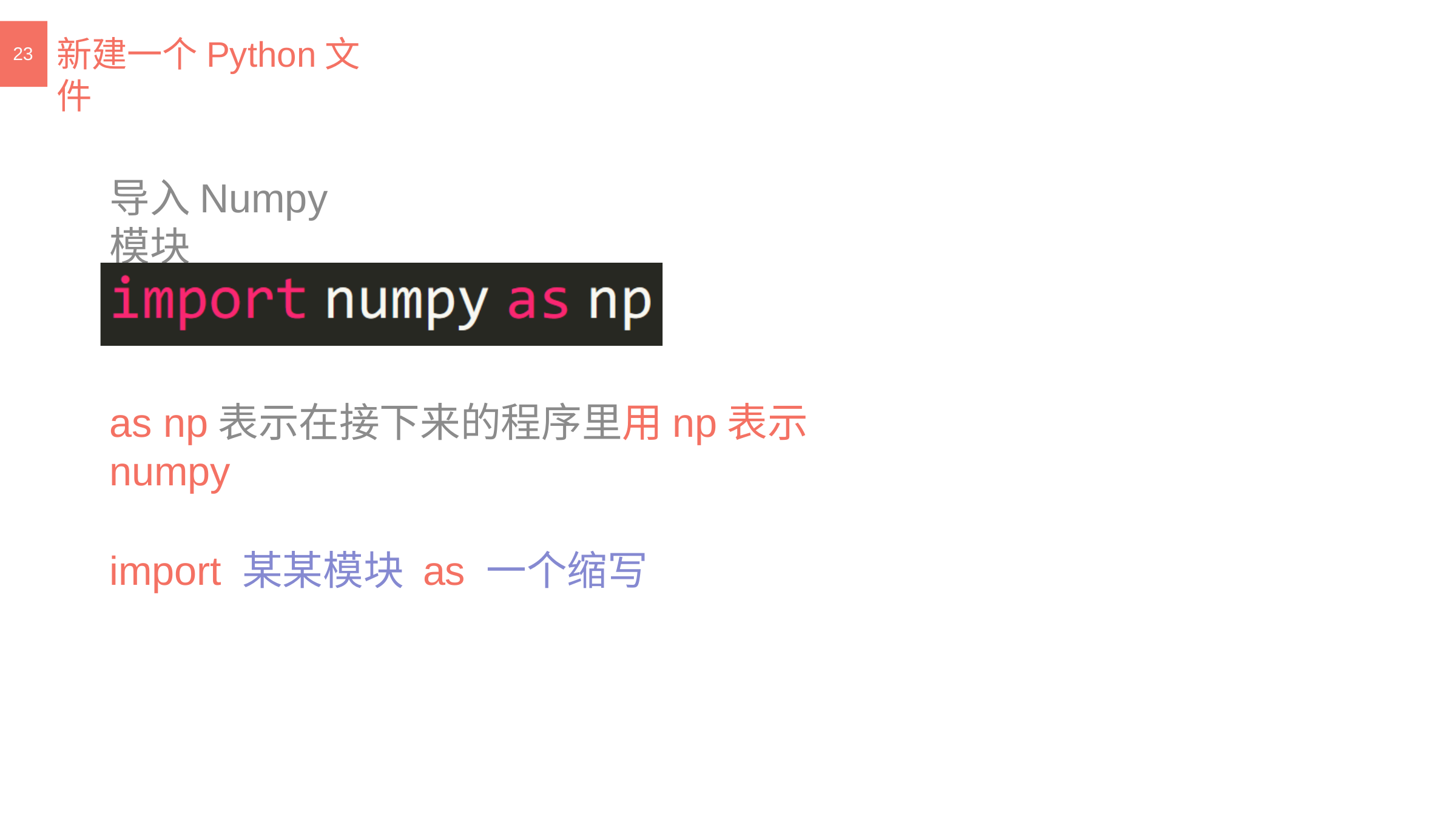

# 新建一个Python文件
23
导入Numpy模块

as np表示在接下来的程序里用np表示numpy

import 某某模块 as 一个缩写